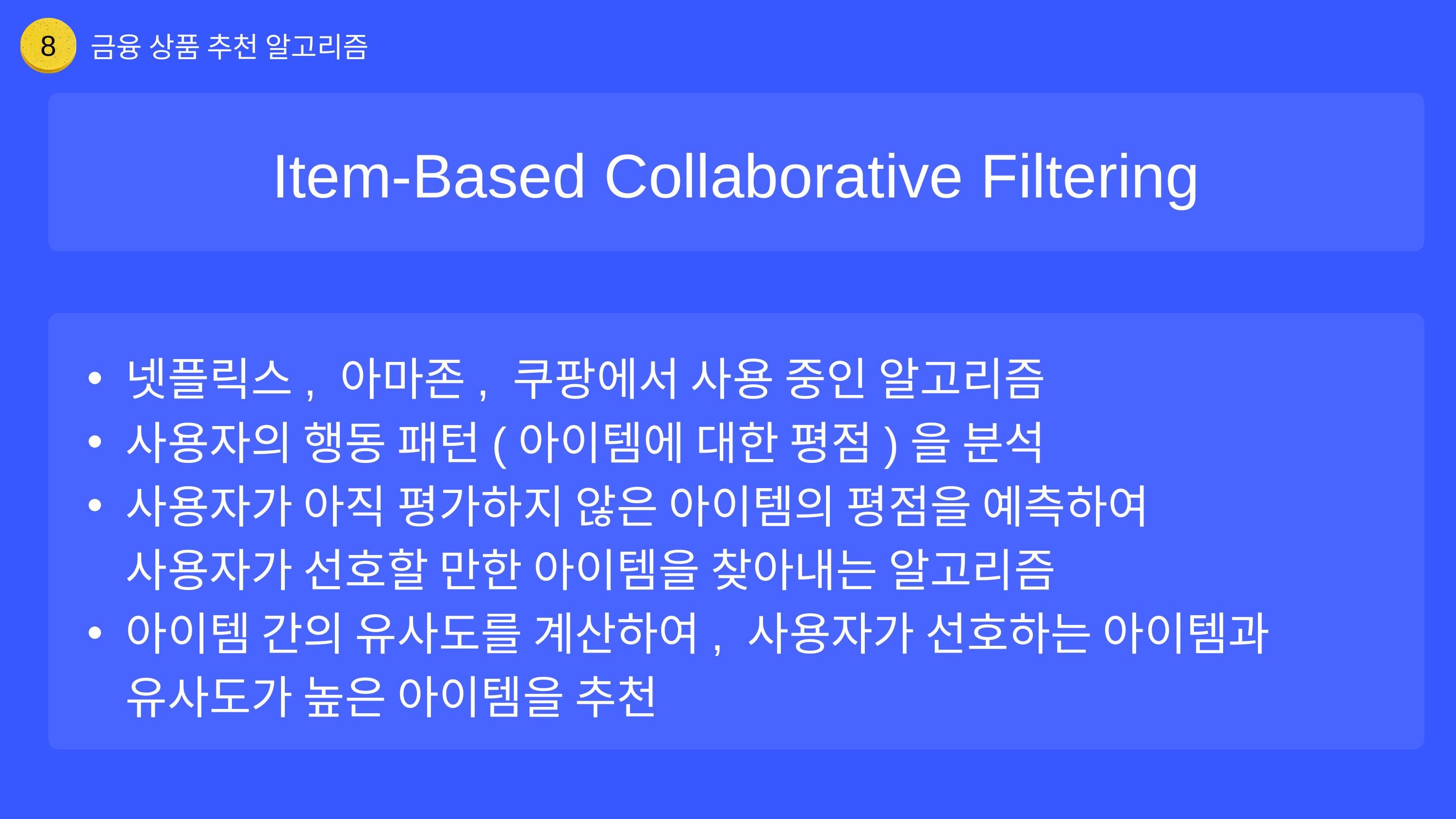

금융 상품 추천 알고리즘
8

Item-Based Collaborative Filtering

넷플릭스, 아마존, 쿠팡에서 사용 중인 알고리즘
사용자의 행동 패턴(아이템에 대한 평점)을 분석
사용자가 아직 평가하지 않은 아이템의 평점을 예측하여                     사용자가 선호할 만한 아이템을 찾아내는 알고리즘
아이템 간의 유사도를 계산하여, 사용자가 선호하는 아이템과         유사도가 높은 아이템을 추천